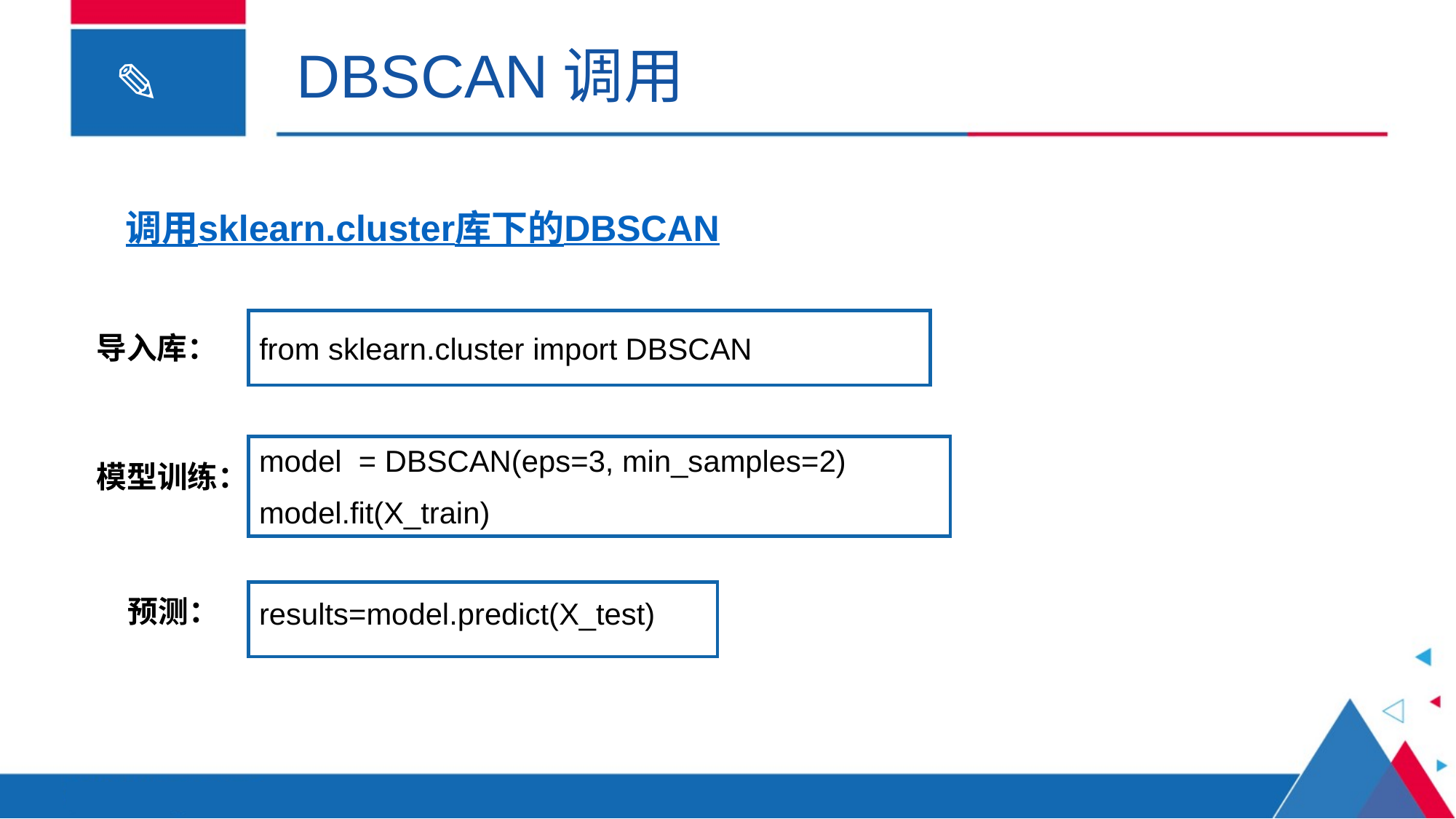

DBSCAN调用
调用sklearn.cluster库下的DBSCAN

from sklearn.cluster import DBSCAN
导入库：
model  = DBSCAN(eps=3, min_samples=2)
model.fit(X_train)

模型训练：

results=model.predict(X_test)
预测：